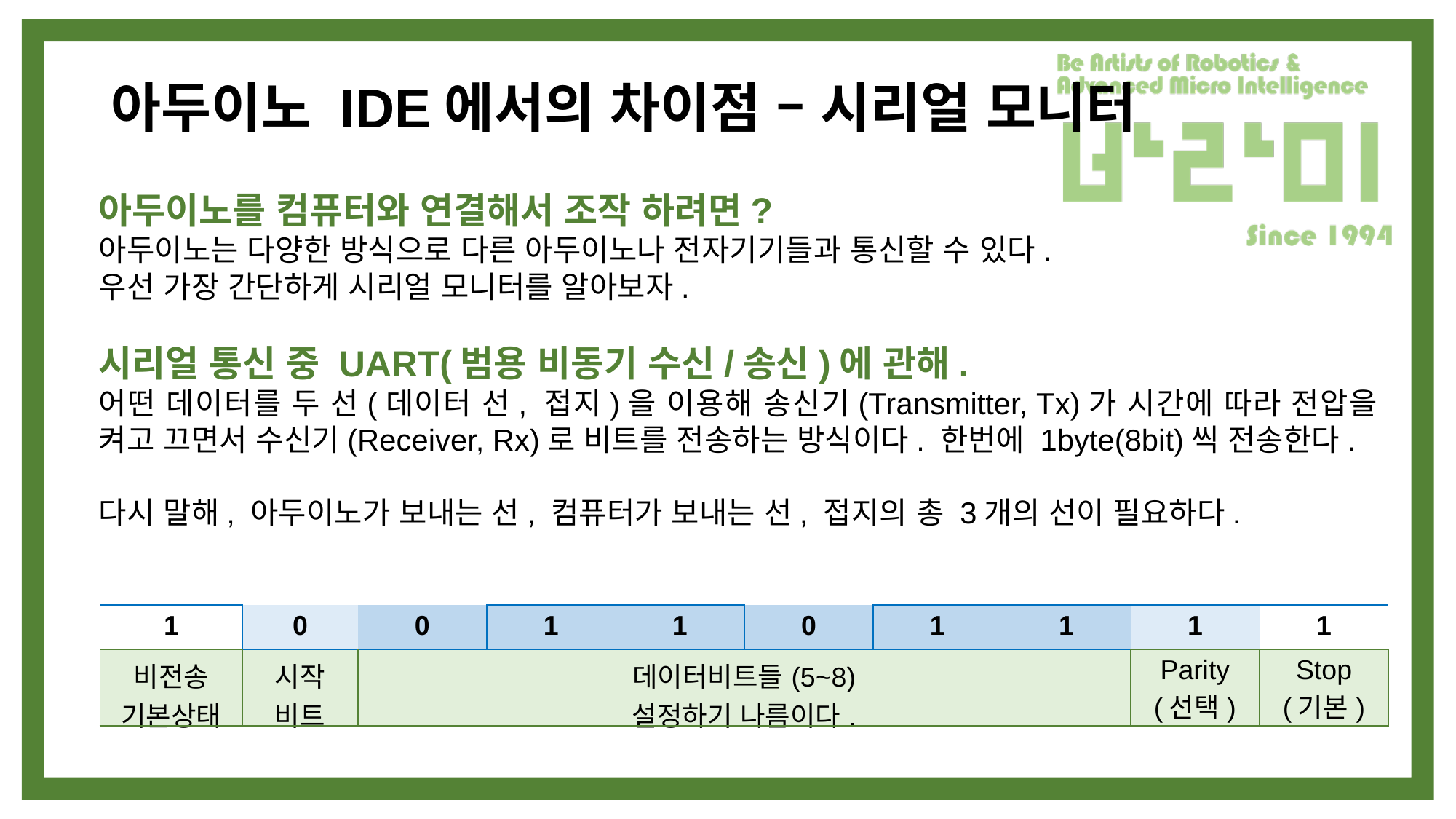

# 아두이노 IDE에서의 차이점 – 시리얼 모니터
아두이노를 컴퓨터와 연결해서 조작 하려면?
아두이노는 다양한 방식으로 다른 아두이노나 전자기기들과 통신할 수 있다.
우선 가장 간단하게 시리얼 모니터를 알아보자.

시리얼 통신 중 UART(범용 비동기 수신/송신)에 관해.
어떤 데이터를 두 선(데이터 선, 접지)을 이용해 송신기(Transmitter, Tx)가 시간에 따라 전압을 켜고 끄면서 수신기(Receiver, Rx)로 비트를 전송하는 방식이다. 한번에 1byte(8bit)씩 전송한다.

다시 말해, 아두이노가 보내는 선, 컴퓨터가 보내는 선, 접지의 총 3개의 선이 필요하다.
| 1 | 0 | 0 | 1 | 1 | 0 | 1 | 1 | 1 | 1 |
| --- | --- | --- | --- | --- | --- | --- | --- | --- | --- |
| 비전송 기본상태 | 시작 비트 | 데이터비트들(5~8) 설정하기 나름이다. |  |  |  |  |  | Parity (선택) | Stop (기본) |